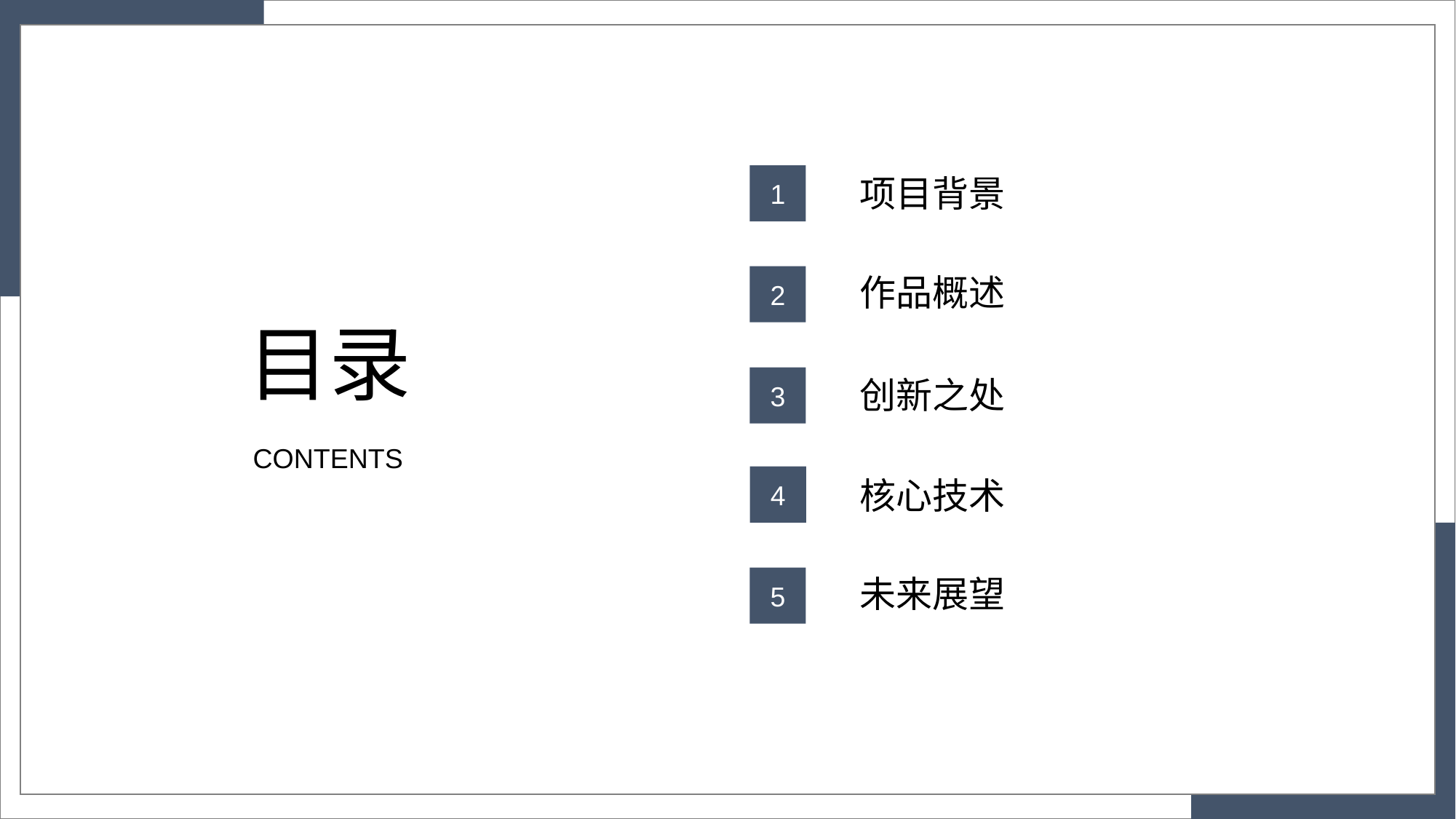

1
项目背景
作品概述
2
3
创新之处
4
核心技术
目录
CONTENTS
未来展望
5